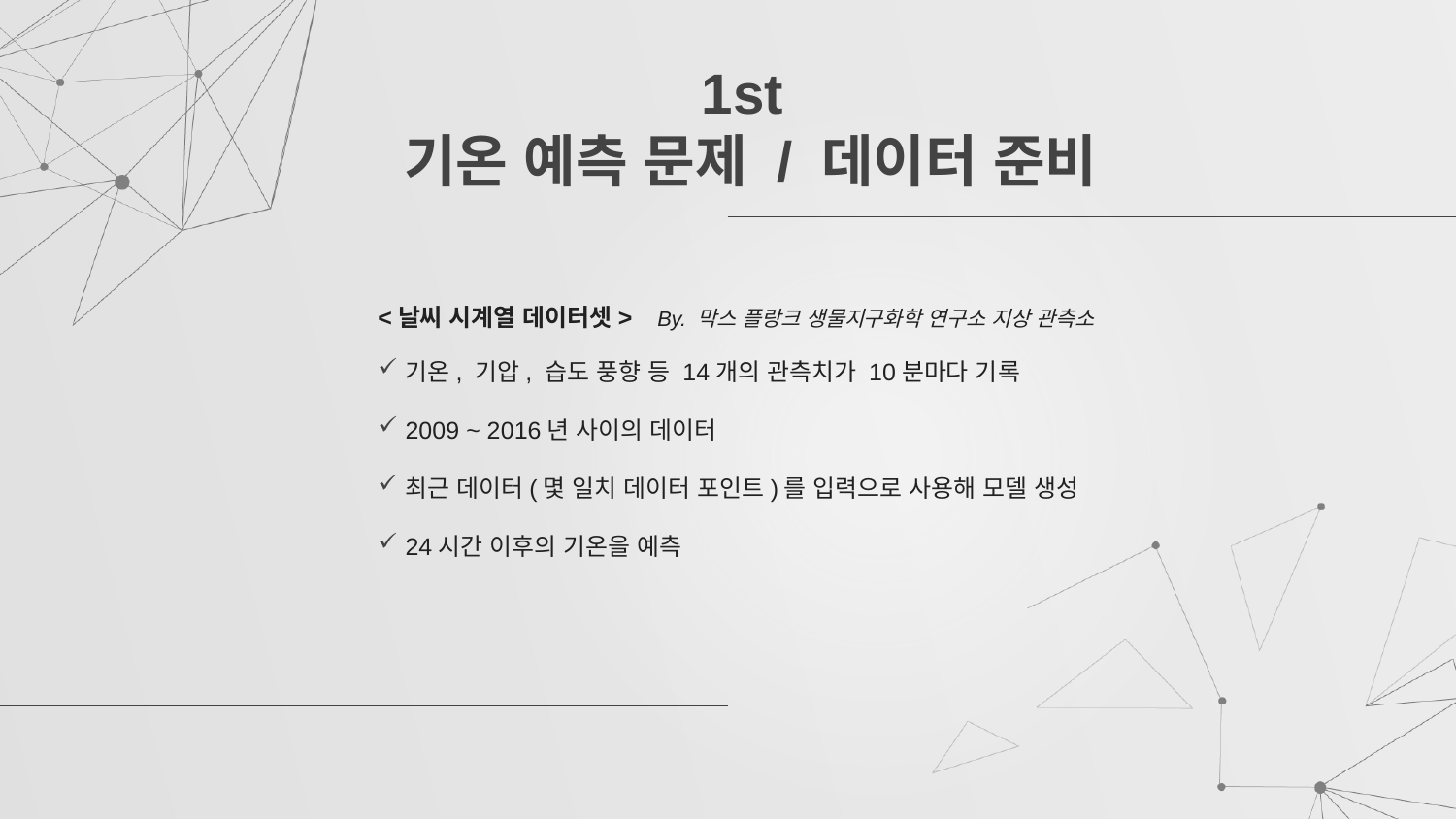

# 1st 기온 예측 문제 / 데이터 준비
<날씨 시계열 데이터셋>    By. 막스 플랑크 생물지구화학 연구소 지상 관측소

기온, 기압, 습도 풍향 등 14개의 관측치가 10분마다 기록

2009 ~ 2016년 사이의 데이터

최근 데이터(몇 일치 데이터 포인트)를 입력으로 사용해 모델 생성

24시간 이후의 기온을 예측